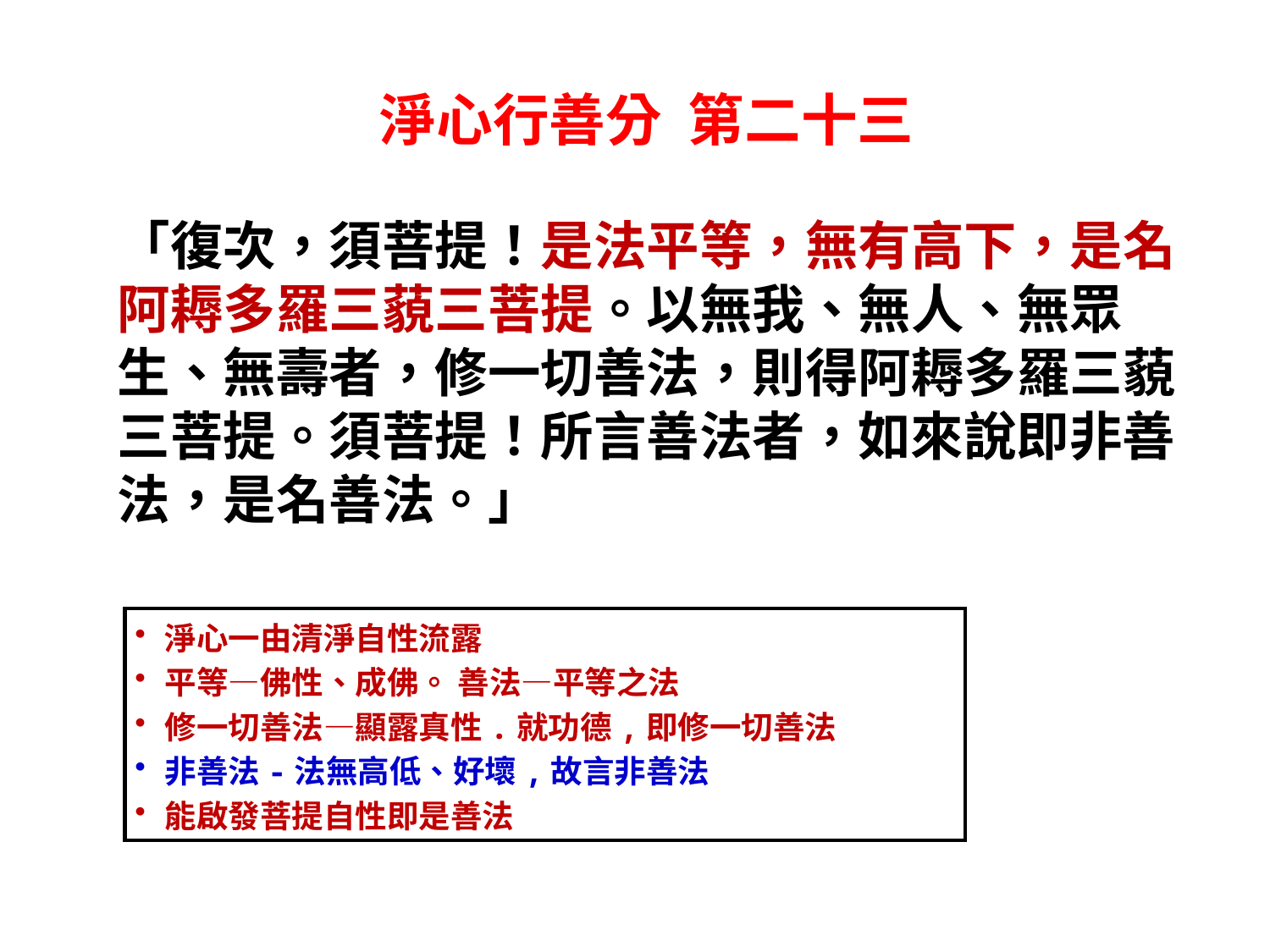

淨心行善分  第二十三
「復次，須菩提！是法平等，無有高下，是名阿耨多羅三藐三菩提。以無我、無人、無眾生、無壽者，修一切善法，則得阿耨多羅三藐三菩提。須菩提！所言善法者，如來說即非善法，是名善法。」
淨心一由清淨自性流露
平等―佛性、成佛。 善法―平等之法
修一切善法―顯露真性.就功德,即修一切善法
非善法-法無高低、好壞,故言非善法
能啟發菩提自性即是善法